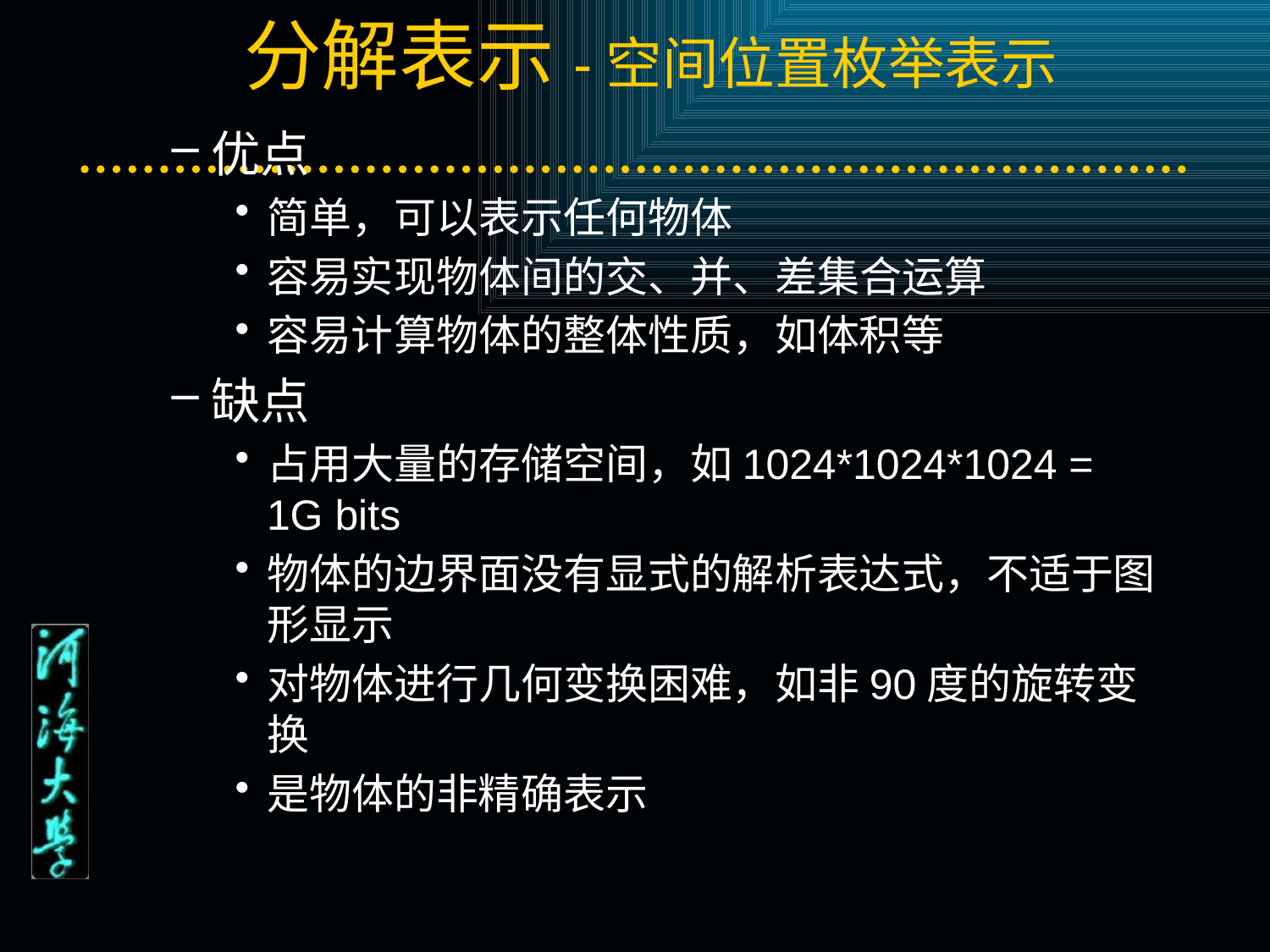

# 分解表示-空间位置枚举表示
优点
简单，可以表示任何物体
容易实现物体间的交、并、差集合运算
容易计算物体的整体性质，如体积等
缺点
占用大量的存储空间，如1024*1024*1024 = 1G bits
物体的边界面没有显式的解析表达式，不适于图形显示
对物体进行几何变换困难，如非90度的旋转变换
是物体的非精确表示

38